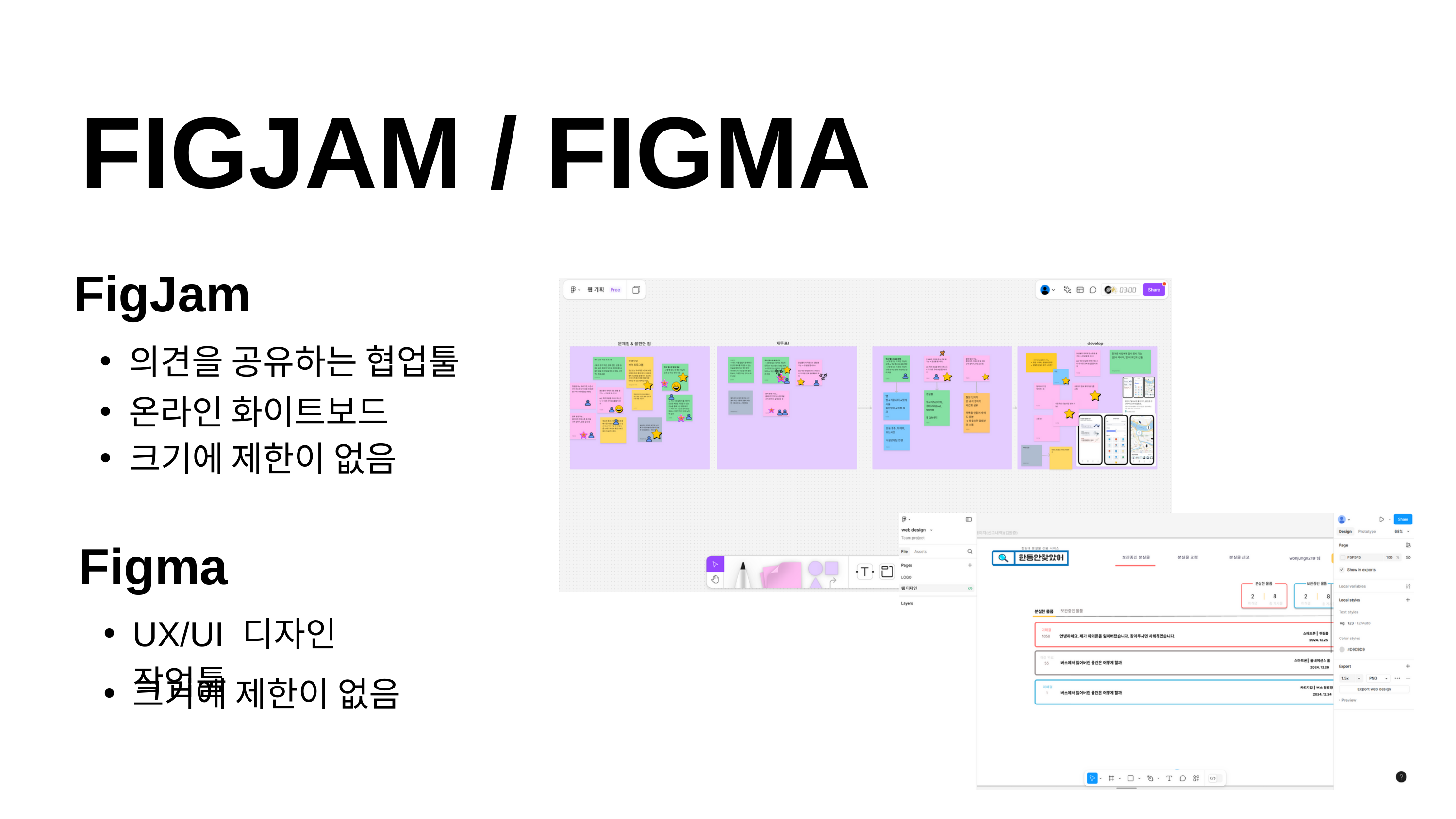

FIGJAM / FIGMA
FigJam

의견을 공유하는 협업툴
온라인 화이트보드
크기에 제한이 없음

Figma
UX/UI 디자인 작업툴
크기에 제한이 없음